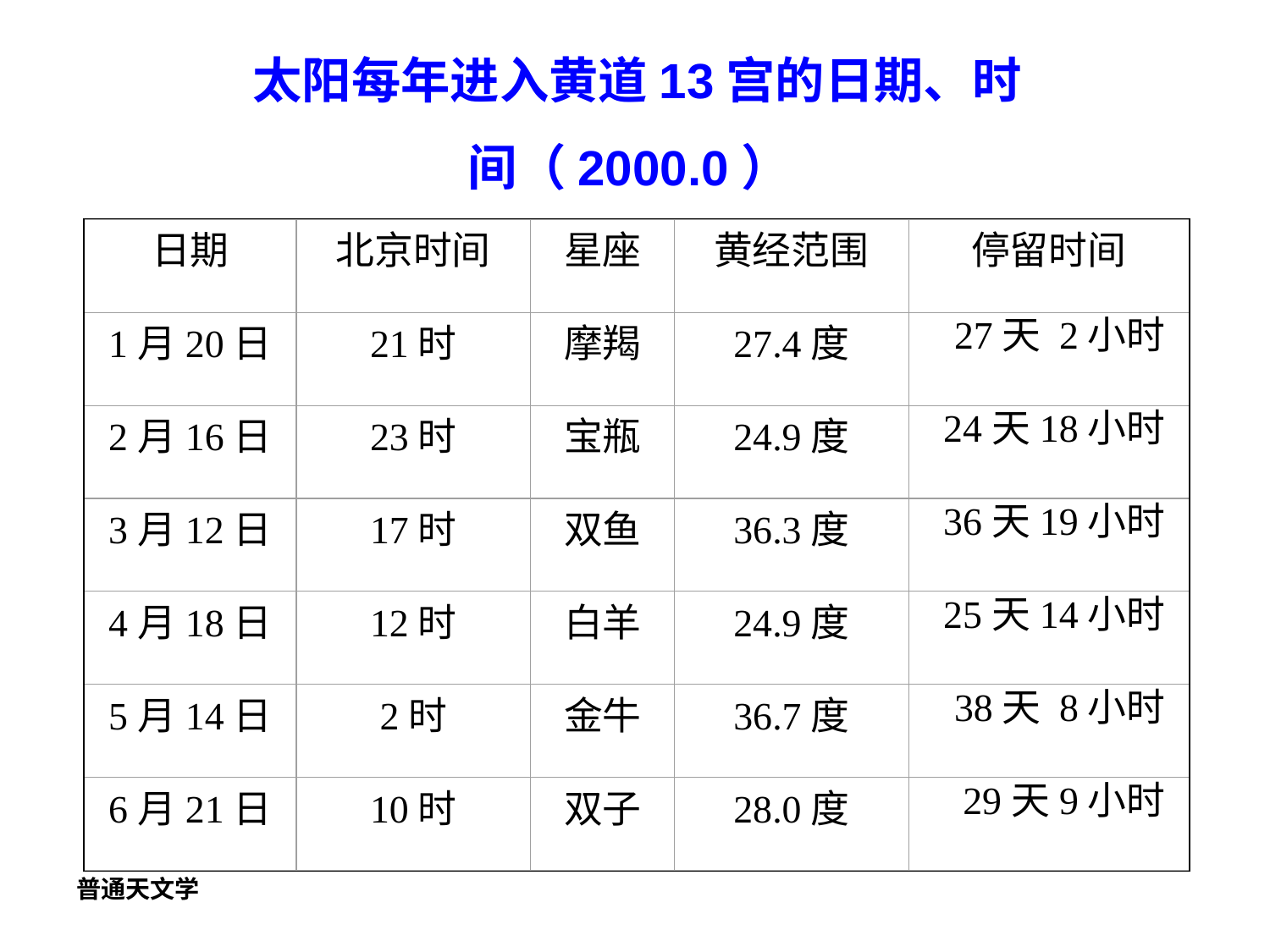

# 太阳每年进入黄道13宫的日期、时间（2000.0）

日期

北京时间

星座

黄经范围

停留时间

1月20日

21时

摩羯

27.4度

27天 2小时

2月16日

23时

宝瓶

24.9度

24天18小时

3月12日

17时

双鱼

36.3度

36天19小时

4月18日

12时

白羊

24.9度

25天14小时

5月14日

2时

金牛

36.7度

38天 8小时

6月21日

10时

双子

28.0度

29天9小时

普通天文学